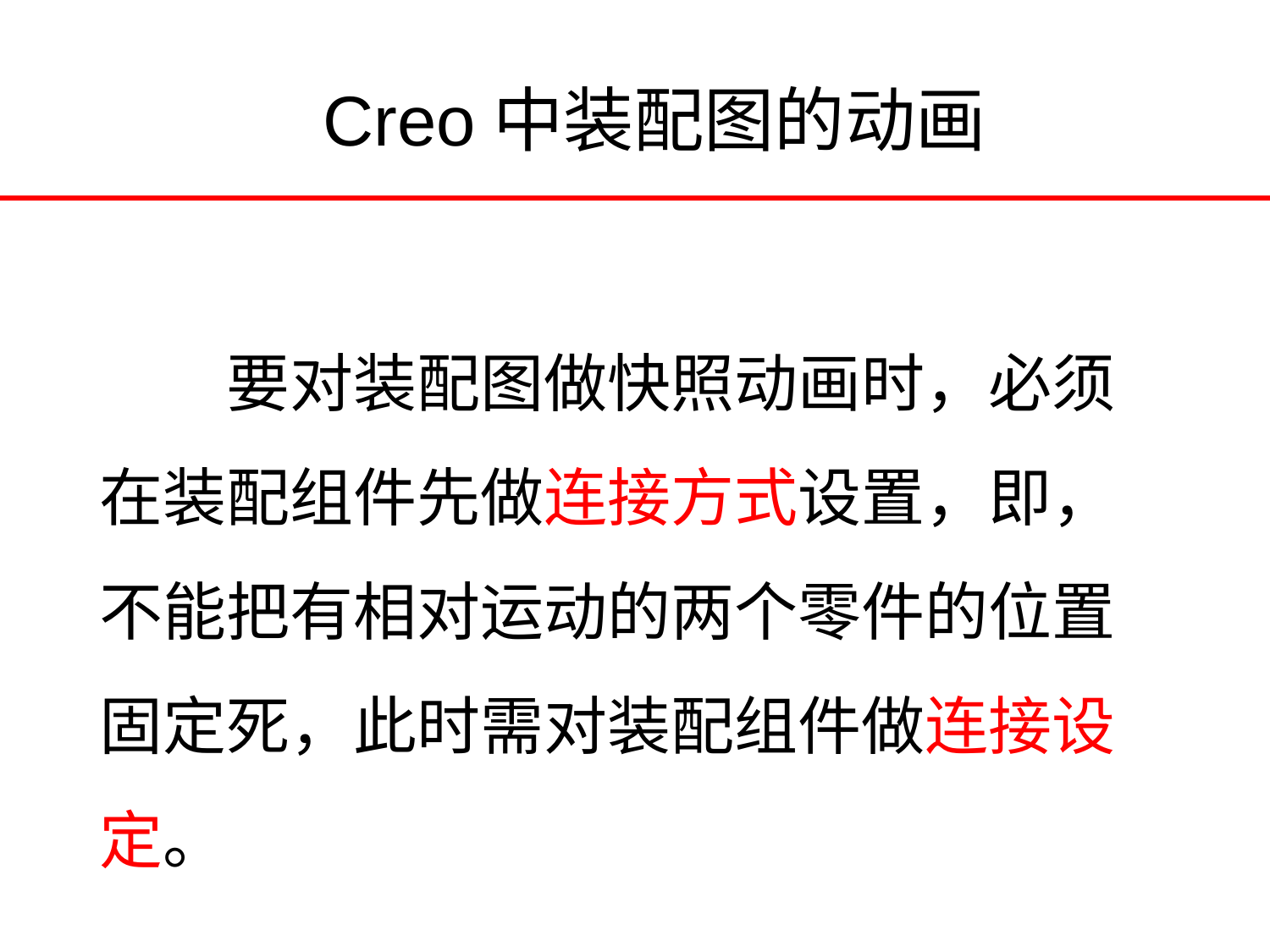

Creo中装配图的动画

		要对装配图做快照动画时，必须在装配组件先做连接方式设置，即，不能把有相对运动的两个零件的位置固定死，此时需对装配组件做连接设定。